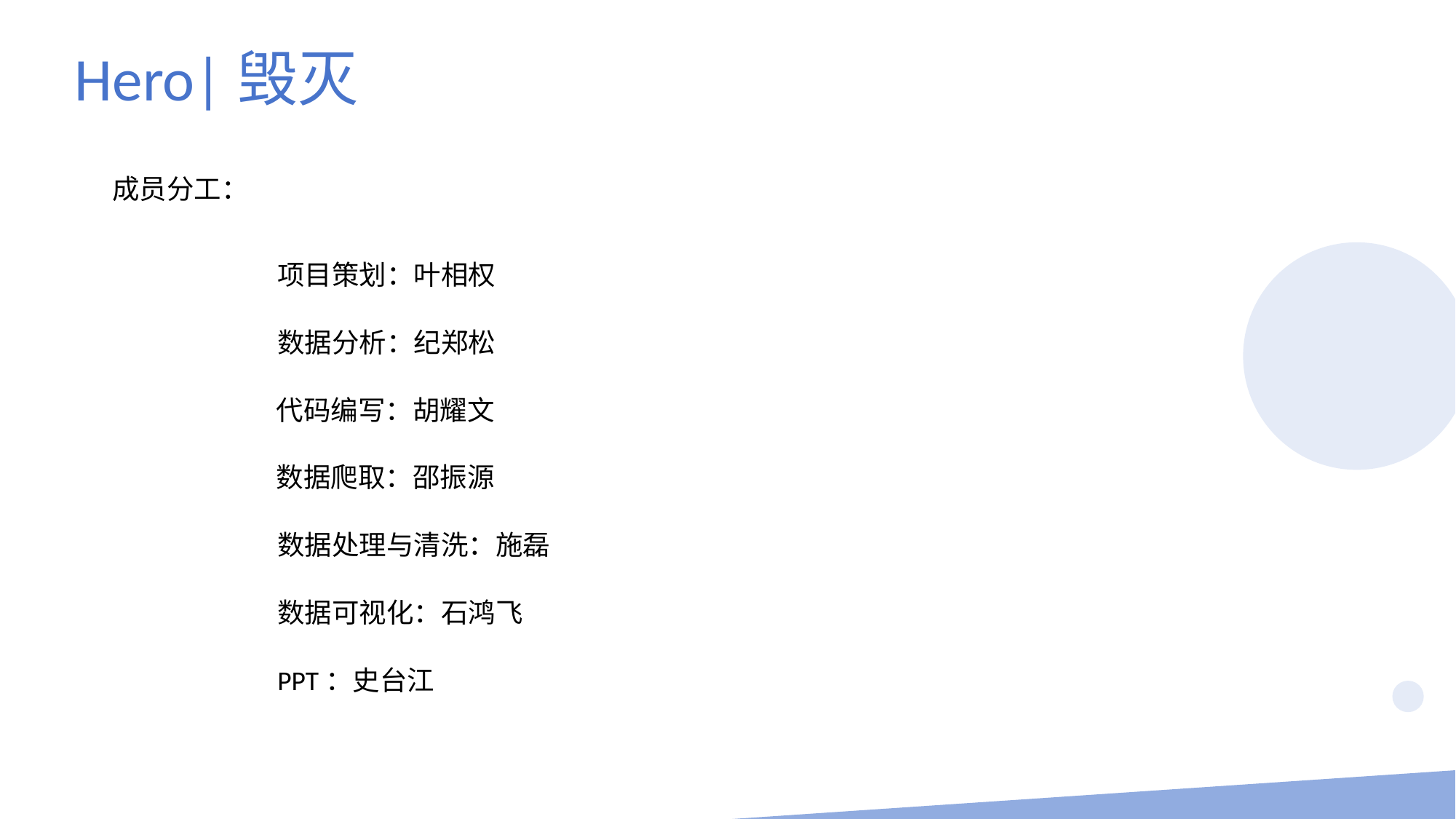

Hero|毁灭
成员分工：

项目策划：叶相权
数据分析：纪郑松
代码编写：胡耀文
数据爬取：邵振源
数据处理与清洗：施磊
数据可视化：石鸿飞
PPT：史台江